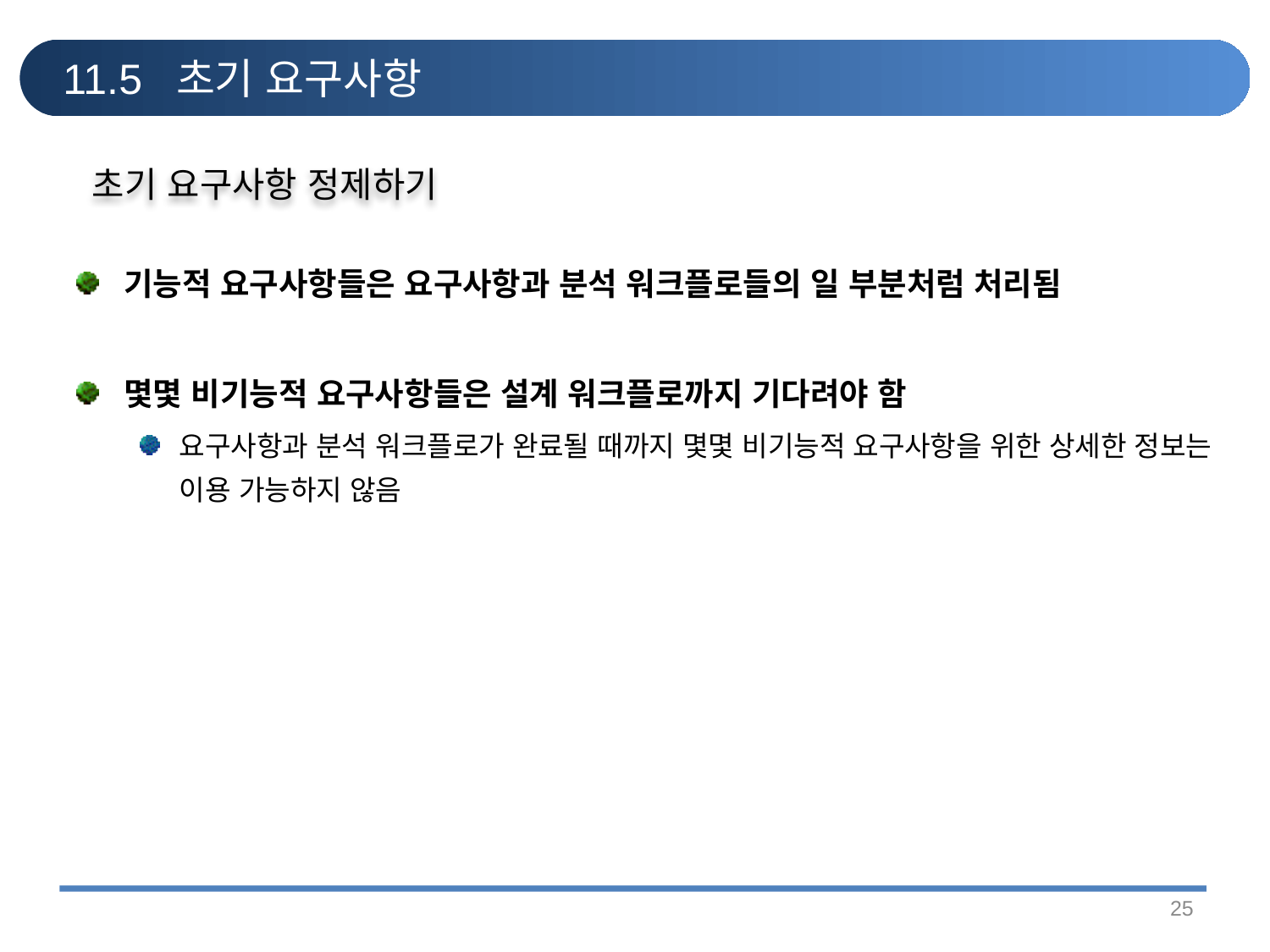

# 11.5  초기 요구사항
초기 요구사항 정제하기
기능적 요구사항들은 요구사항과 분석 워크플로들의 일 부분처럼 처리됨

몇몇 비기능적 요구사항들은 설계 워크플로까지 기다려야 함
요구사항과 분석 워크플로가 완료될 때까지 몇몇 비기능적 요구사항을 위한 상세한 정보는 이용 가능하지 않음

25